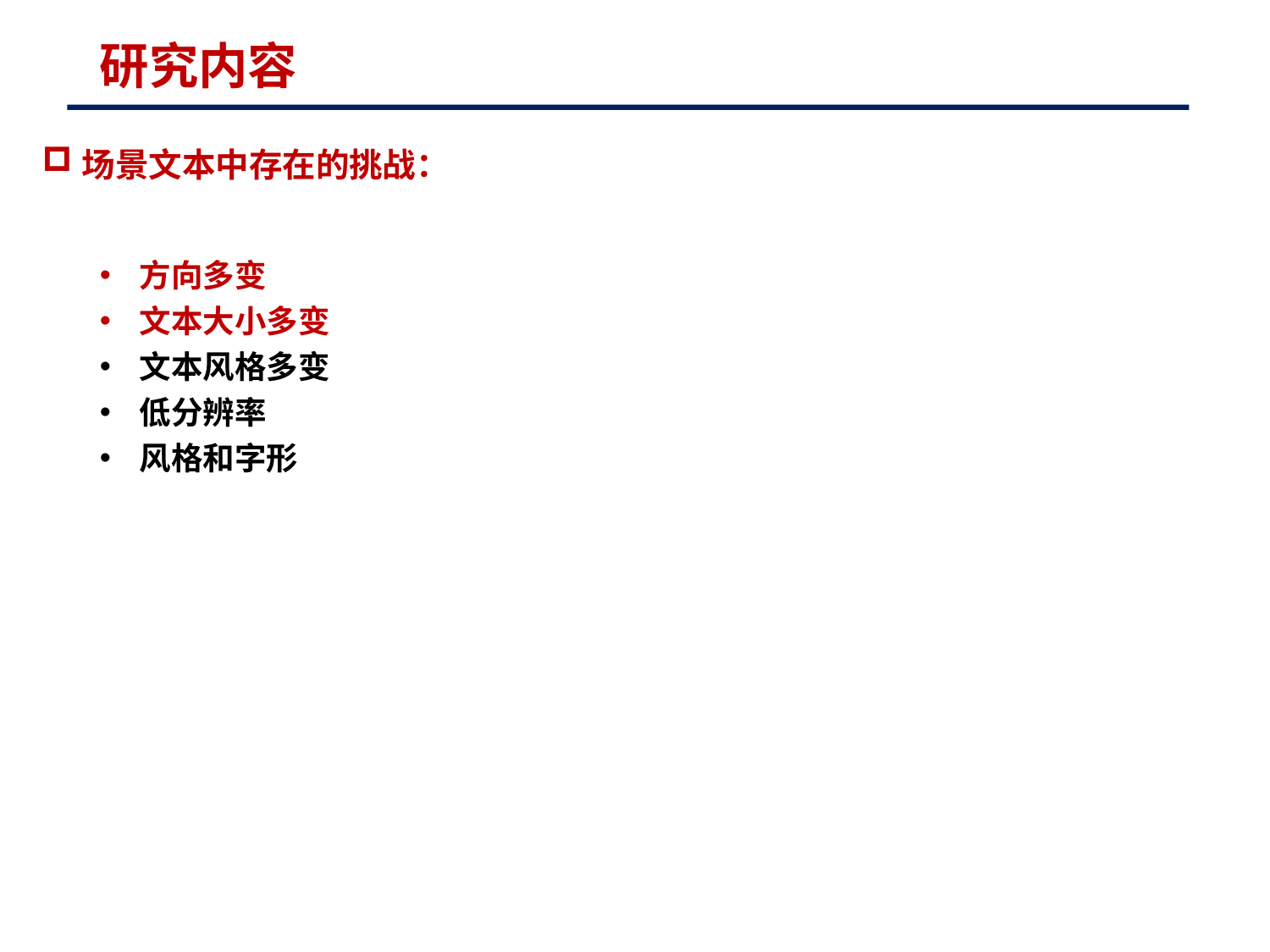

研究内容
场景文本中存在的挑战：
方向多变
文本大小多变
文本风格多变
低分辨率
风格和字形